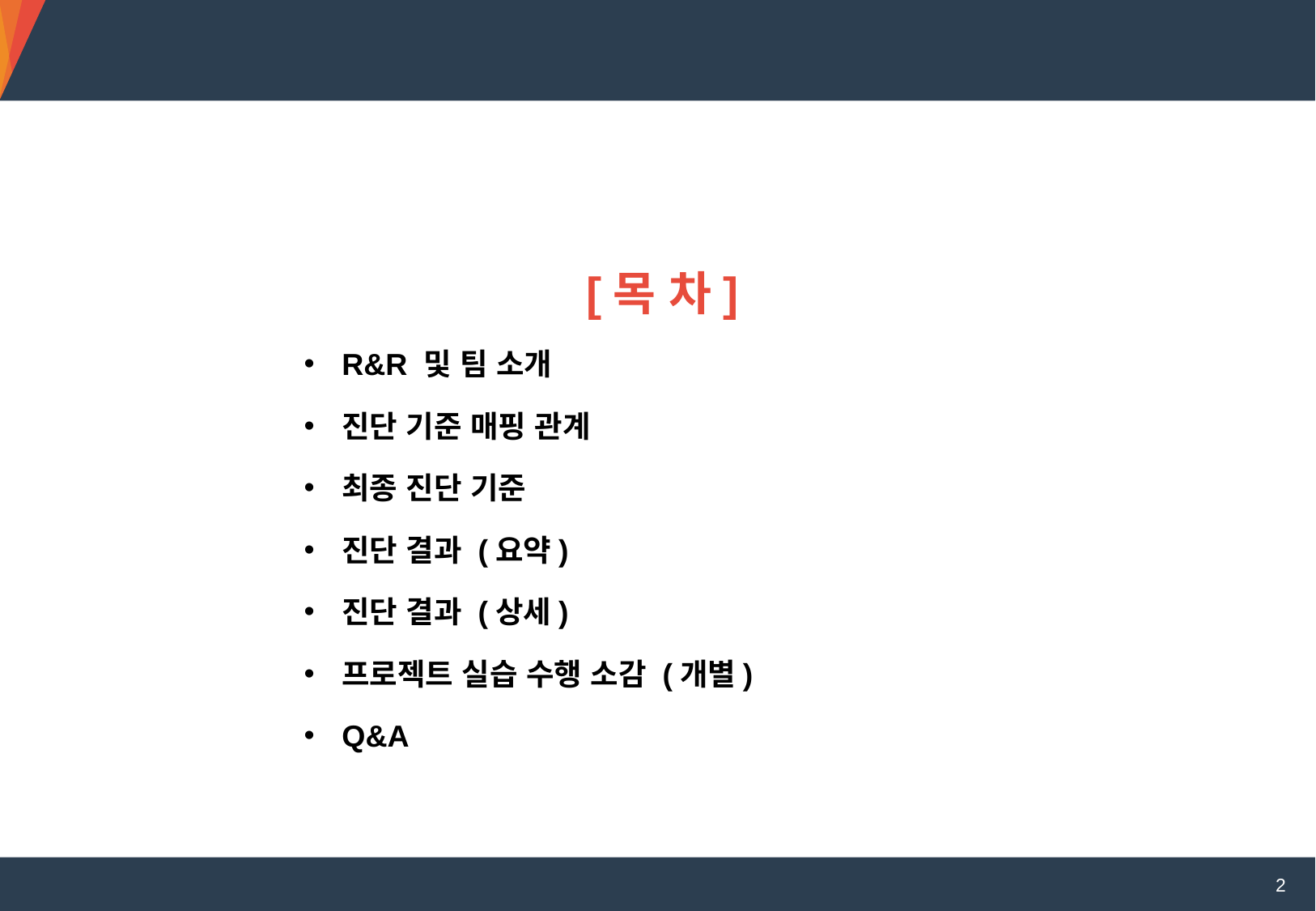

[목 차]
R&R 및 팀 소개
진단 기준 매핑 관계
최종 진단 기준
진단 결과 (요약)
진단 결과 (상세)
프로젝트 실습 수행 소감 (개별)
Q&A
2